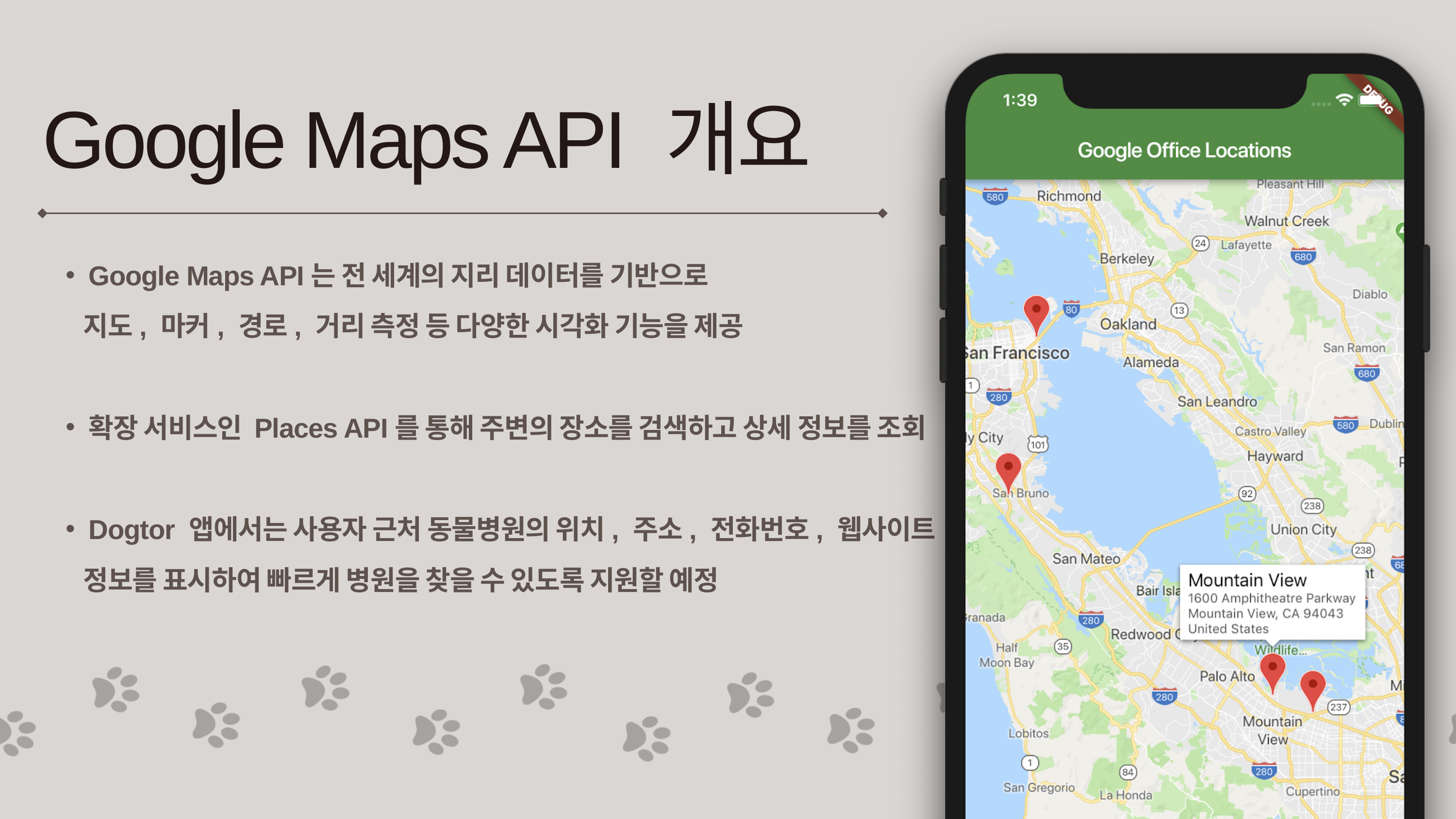

Google Maps API 개요

Google Maps API는 전 세계의 지리 데이터를 기반으로
      지도, 마커, 경로, 거리 측정 등 다양한 시각화 기능을 제공

확장 서비스인 Places API를 통해 주변의 장소를 검색하고 상세 정보를 조회

Dogtor 앱에서는 사용자 근처 동물병원의 위치, 주소, 전화번호, 웹사이트
      정보를 표시하여 빠르게 병원을 찾을 수 있도록 지원할 예정

7